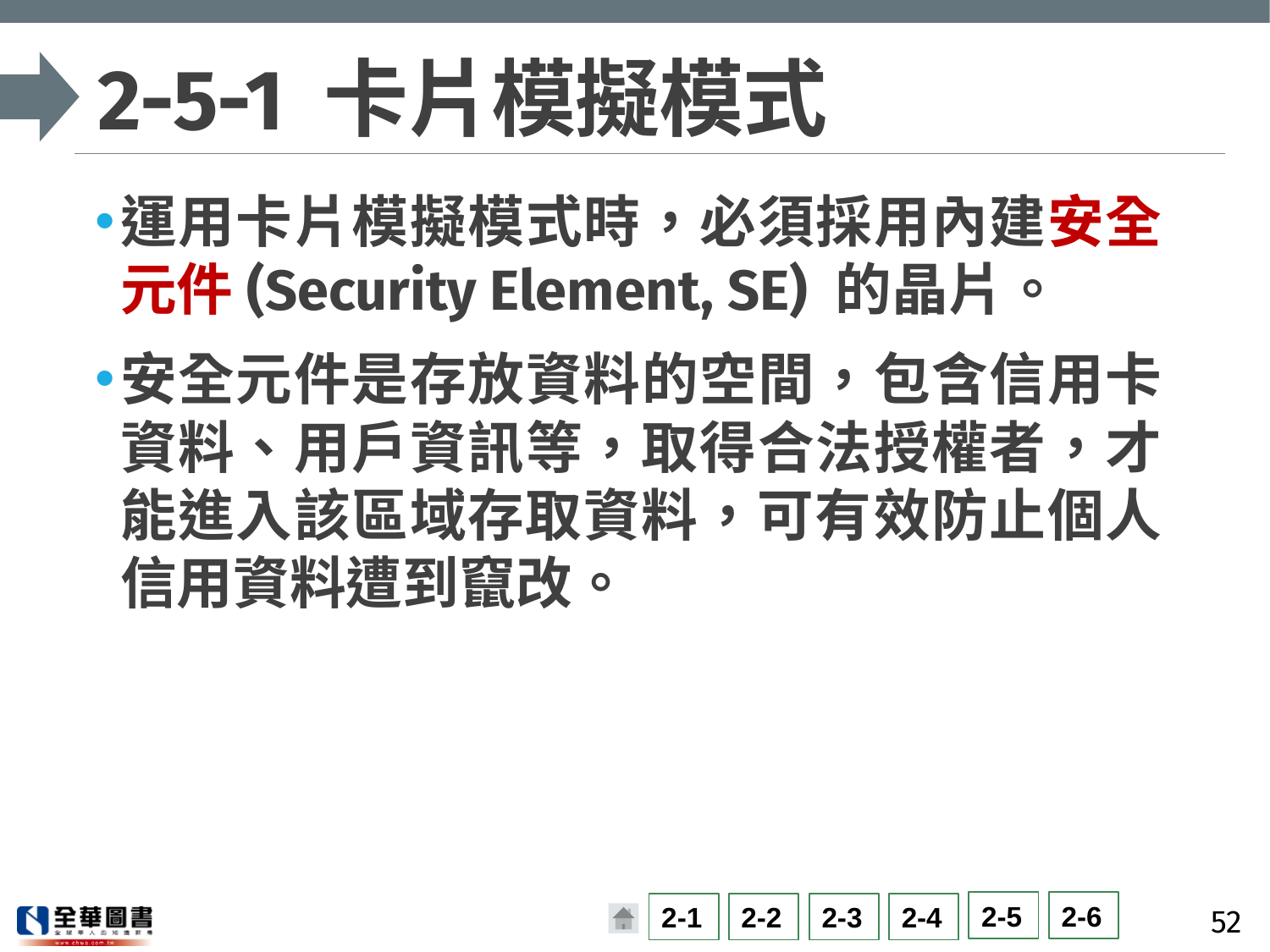

# 2-5-1 卡片模擬模式
運用卡片模擬模式時，必須採用內建安全元件(Security Element, SE) 的晶片。
安全元件是存放資料的空間，包含信用卡資料、用戶資訊等，取得合法授權者，才能進入該區域存取資料，可有效防止個人信用資料遭到竄改。
52